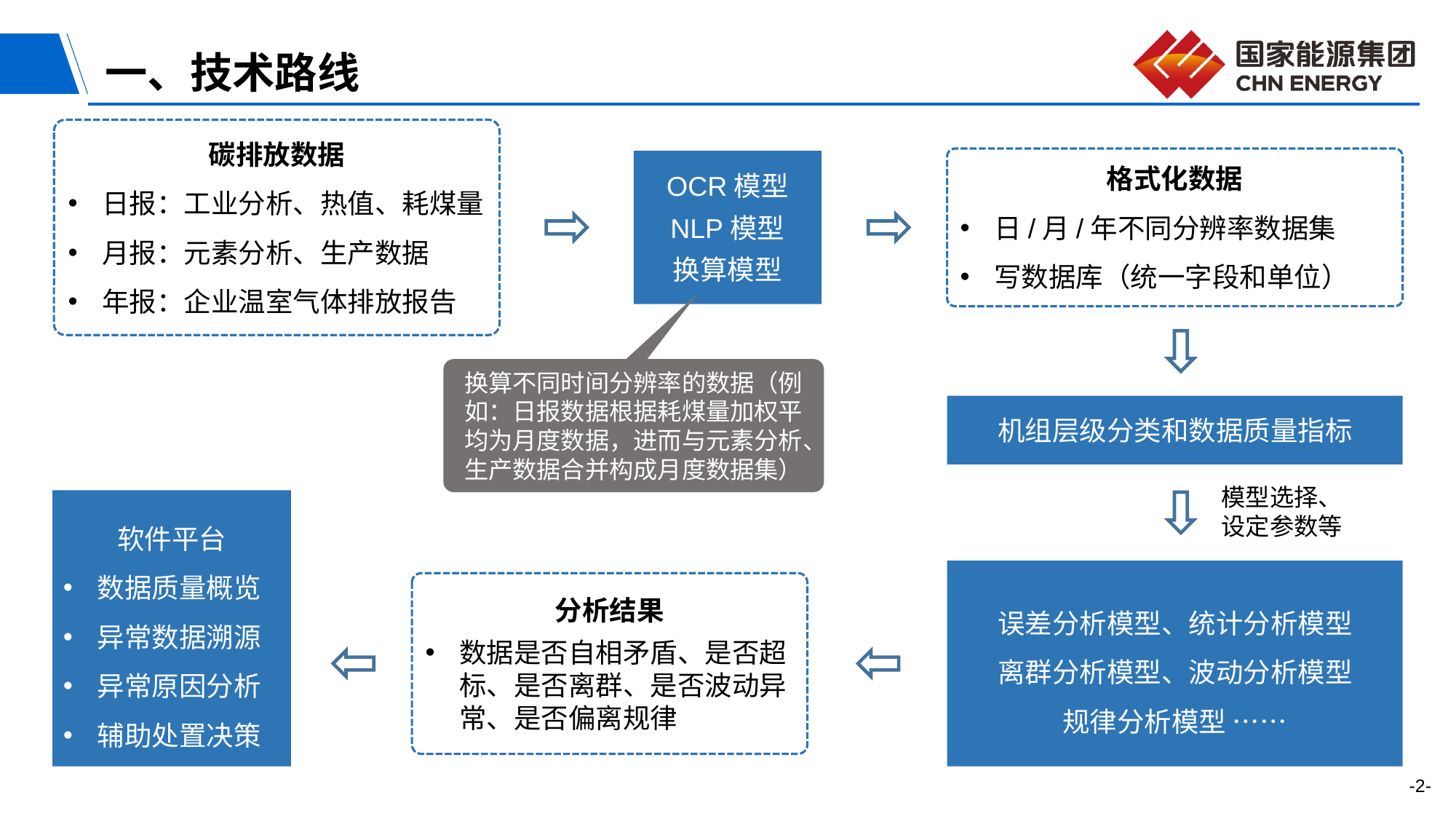

一、技术路线
碳排放数据
日报：工业分析、热值、耗煤量
月报：元素分析、生产数据
年报：企业温室气体排放报告
格式化数据
日/月/年不同分辨率数据集
写数据库（统一字段和单位）
OCR模型
NLP模型
换算模型

换算不同时间分辨率的数据（例如：日报数据根据耗煤量加权平均为月度数据，进而与元素分析、生产数据合并构成月度数据集）

机组层级分类和数据质量指标
模型选择、设定参数等
软件平台
数据质量概览
异常数据溯源
异常原因分析
辅助处置决策

误差分析模型、统计分析模型
离群分析模型、波动分析模型
规律分析模型 ……
分析结果
数据是否自相矛盾、是否超标、是否离群、是否波动异常、是否偏离规律